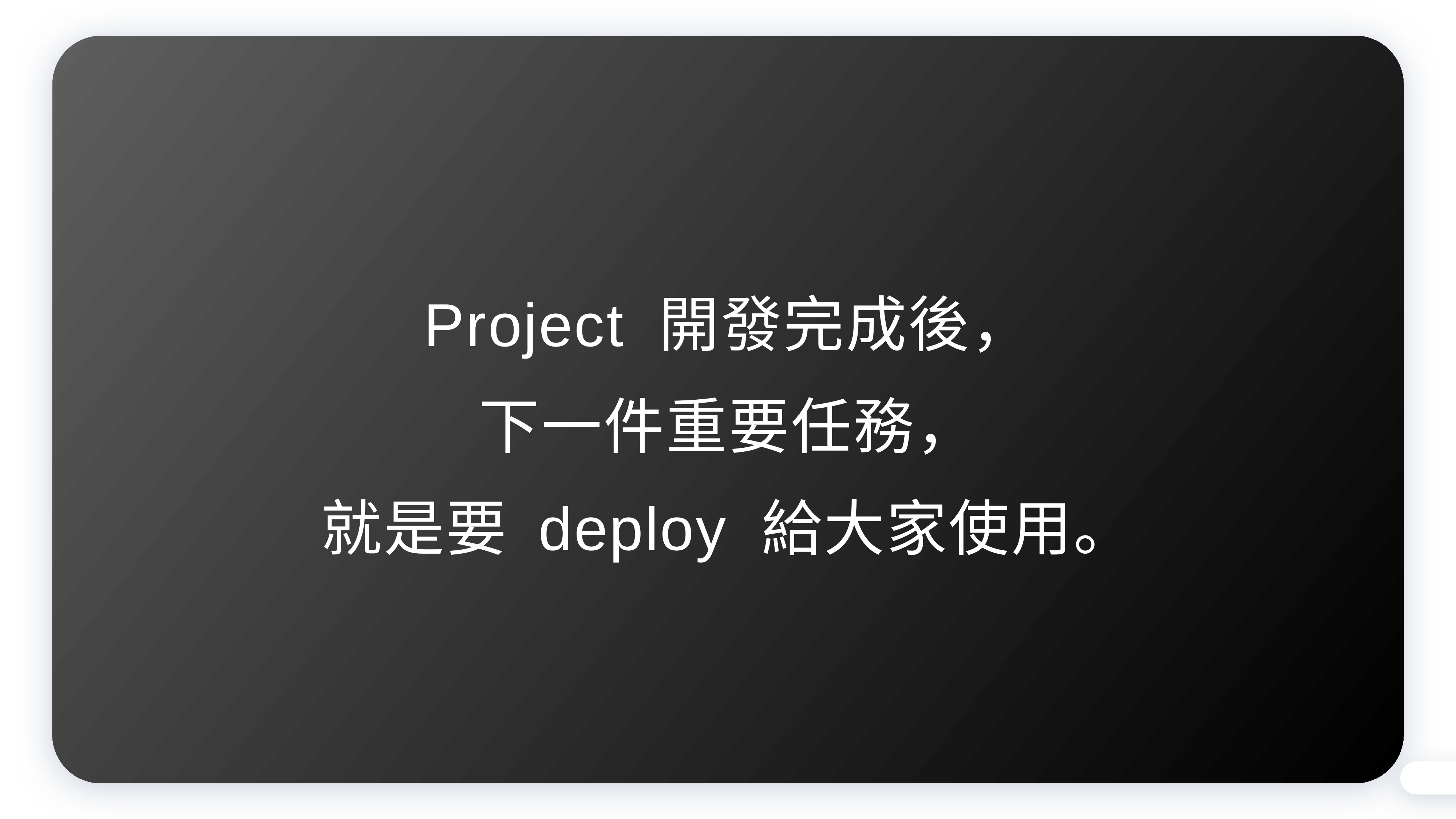

Project 開發完成後，
下一件重要任務，
就是要 deploy 給大家使用。
2